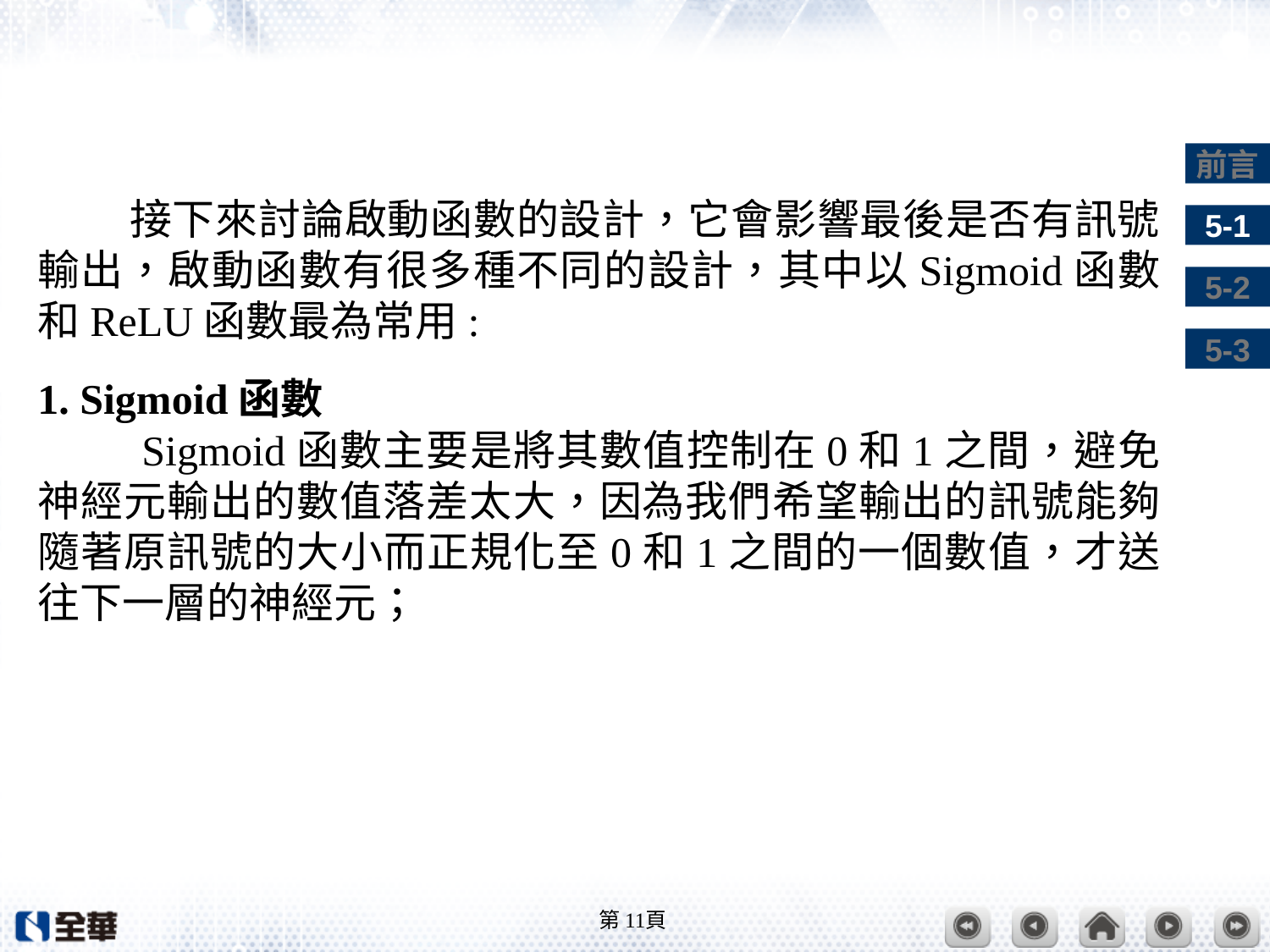

#
        接下來討論啟動函數的設計，它會影響最後是否有訊號輸出，啟動函數有很多種不同的設計，其中以Sigmoid函數和ReLU函數最為常用:
1. Sigmoid函數
         Sigmoid函數主要是將其數值控制在0和1之間，避免神經元輸出的數值落差太大，因為我們希望輸出的訊號能夠隨著原訊號的大小而正規化至0和1之間的一個數值，才送往下一層的神經元；